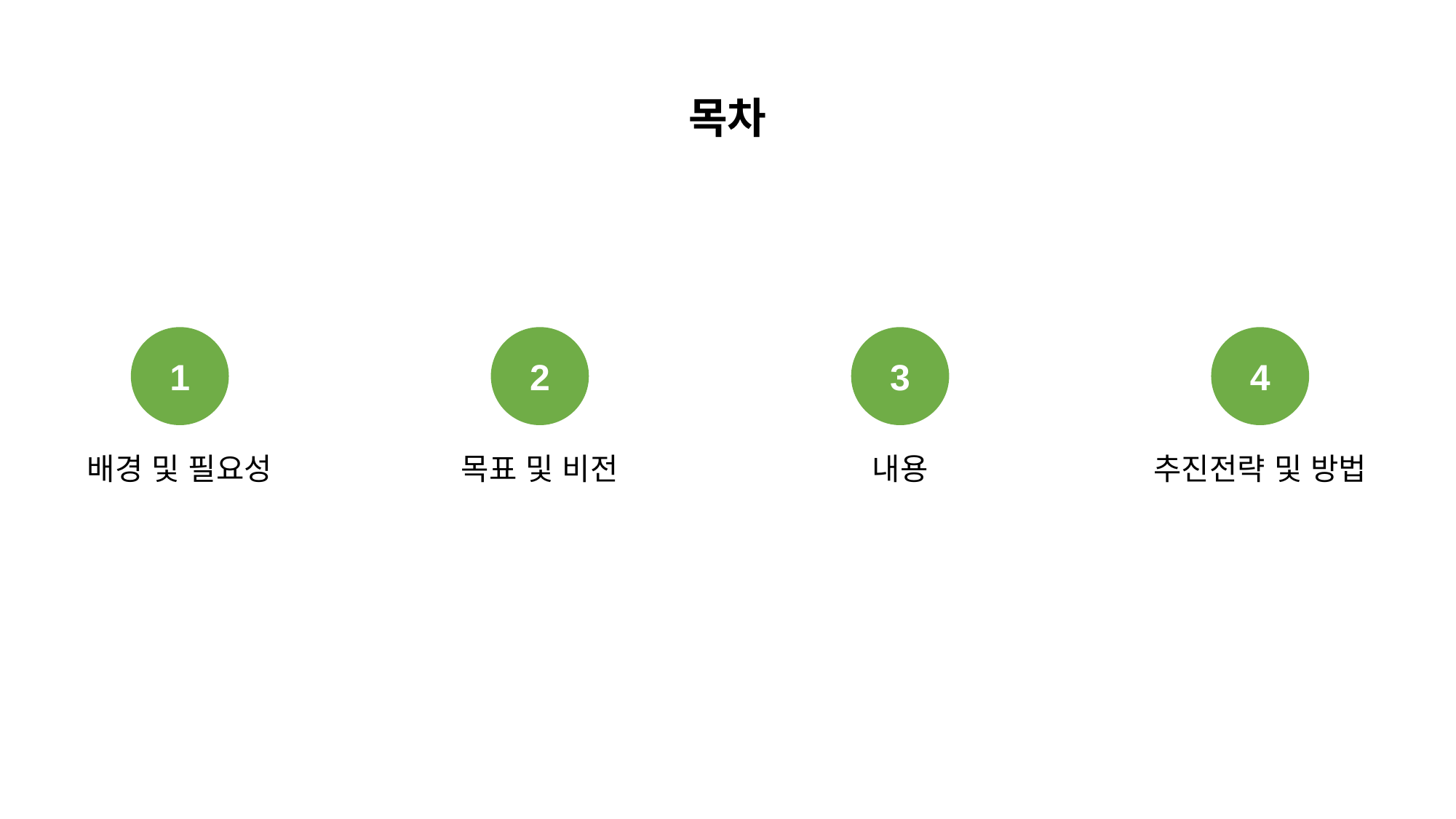

목차
4
2
3
1
배경 및 필요성
목표 및 비전
내용
추진전략 및 방법